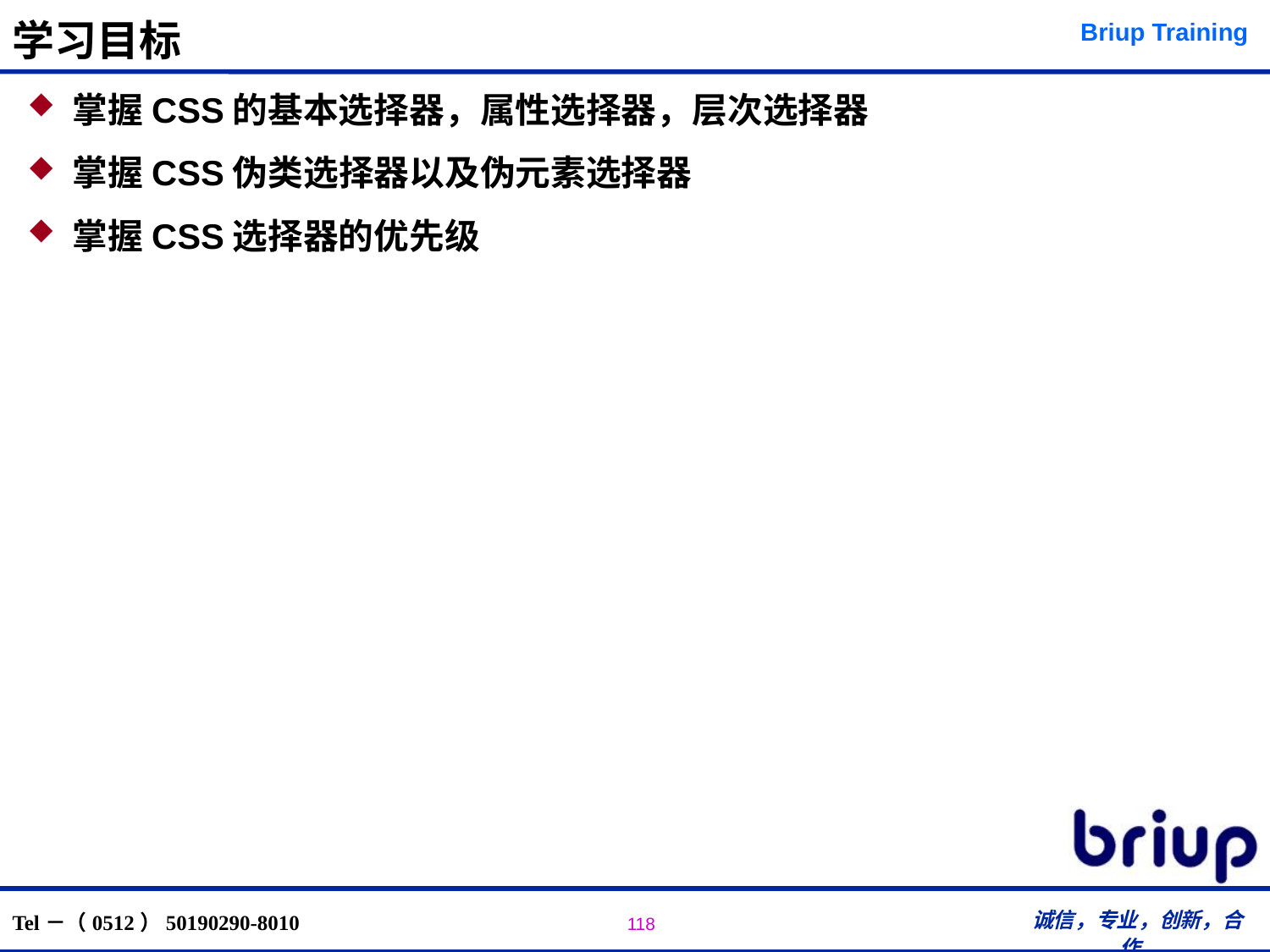

# 学习目标
掌握CSS的基本选择器，属性选择器，层次选择器
掌握CSS伪类选择器以及伪元素选择器
掌握CSS选择器的优先级